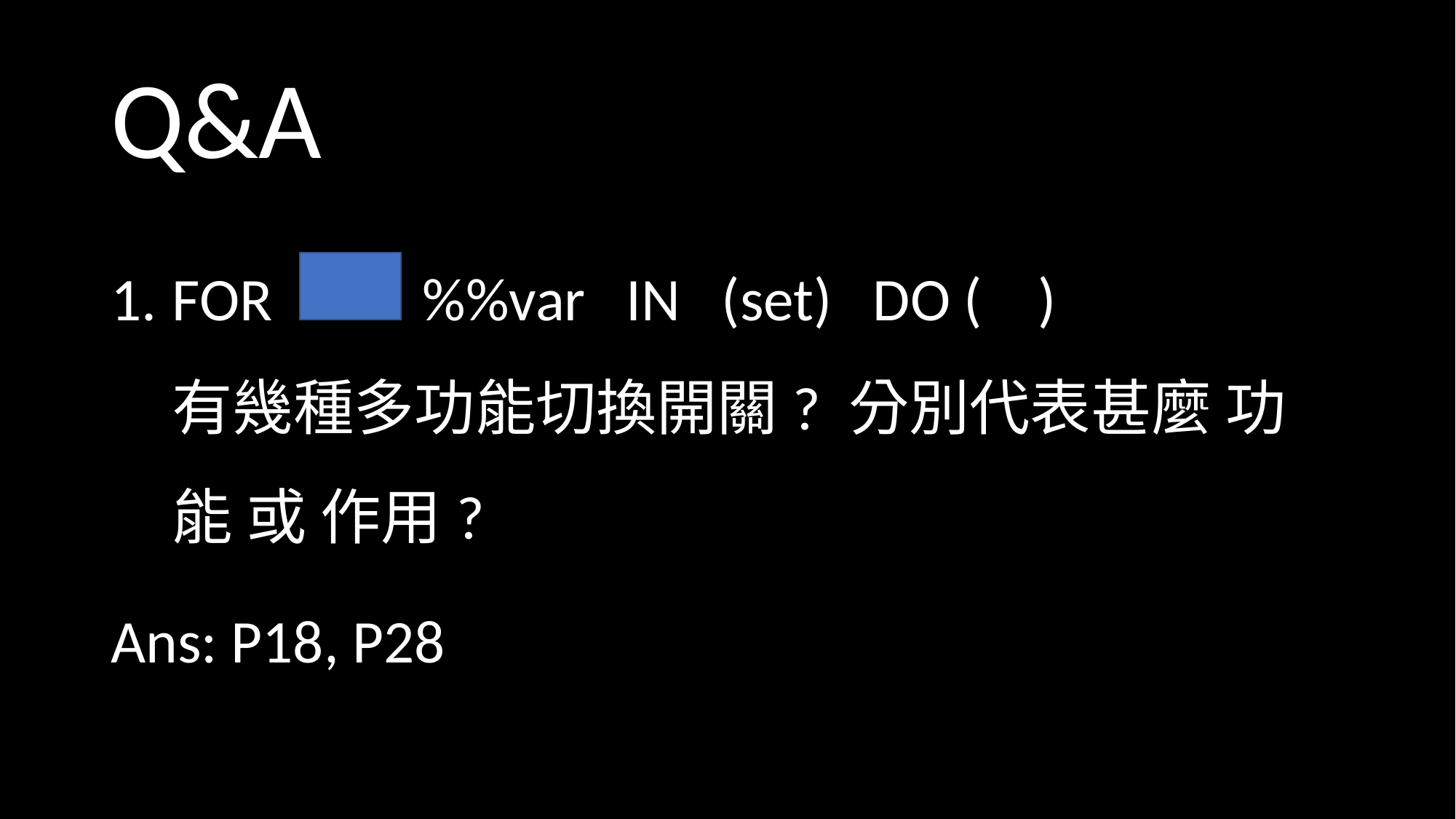

# Q&A
FOR           %%var   IN   (set)   DO (    )
有幾種多功能切換開關? 分別代表甚麼 功能 或 作用?
Ans: P18, P28